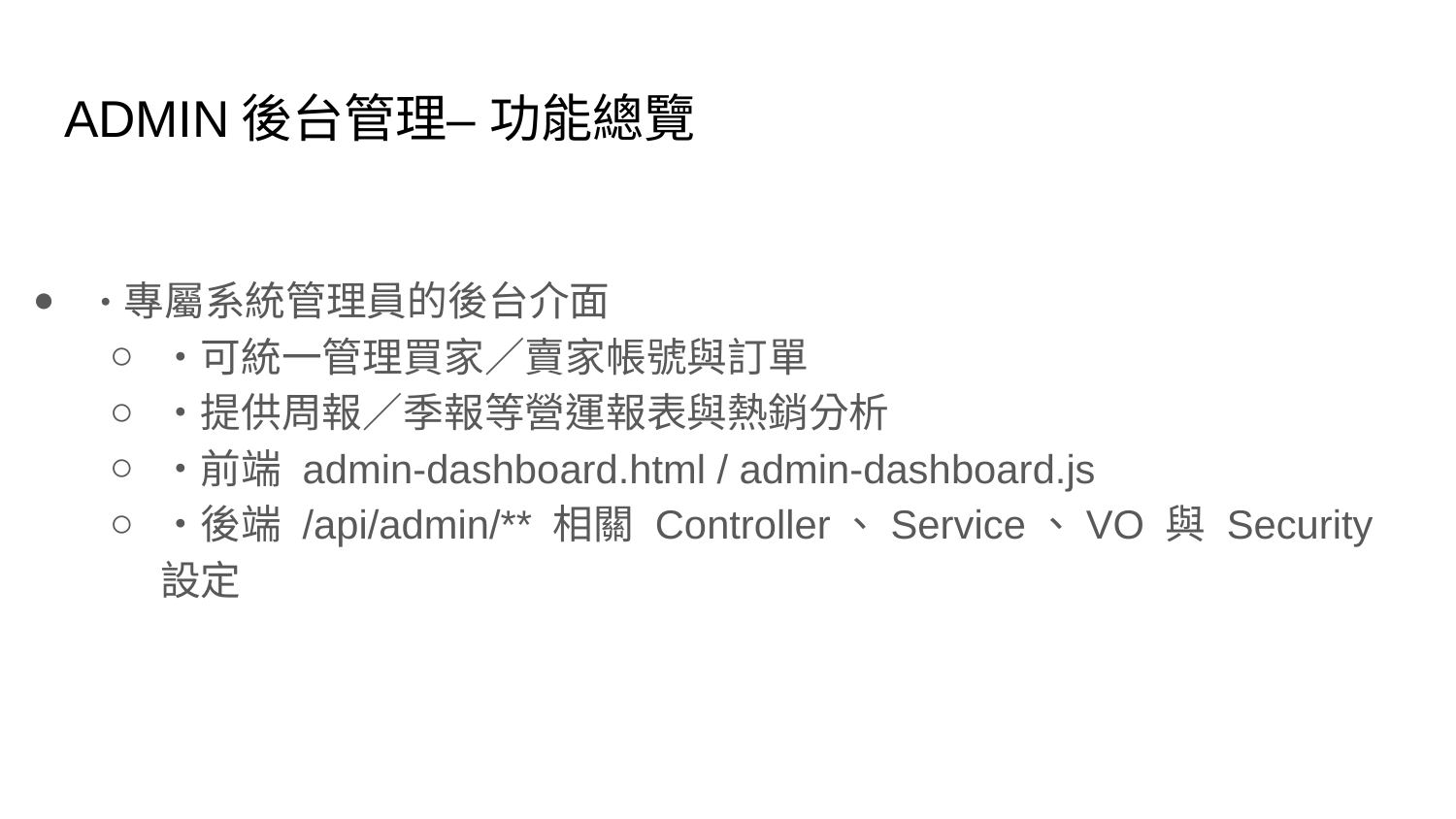

# ADMIN後台管理– 功能總覽
・專屬系統管理員的後台介面
・可統一管理買家／賣家帳號與訂單
・提供周報／季報等營運報表與熱銷分析
・前端 admin-dashboard.html / admin-dashboard.js
・後端 /api/admin/** 相關 Controller、Service、VO 與 Security 設定